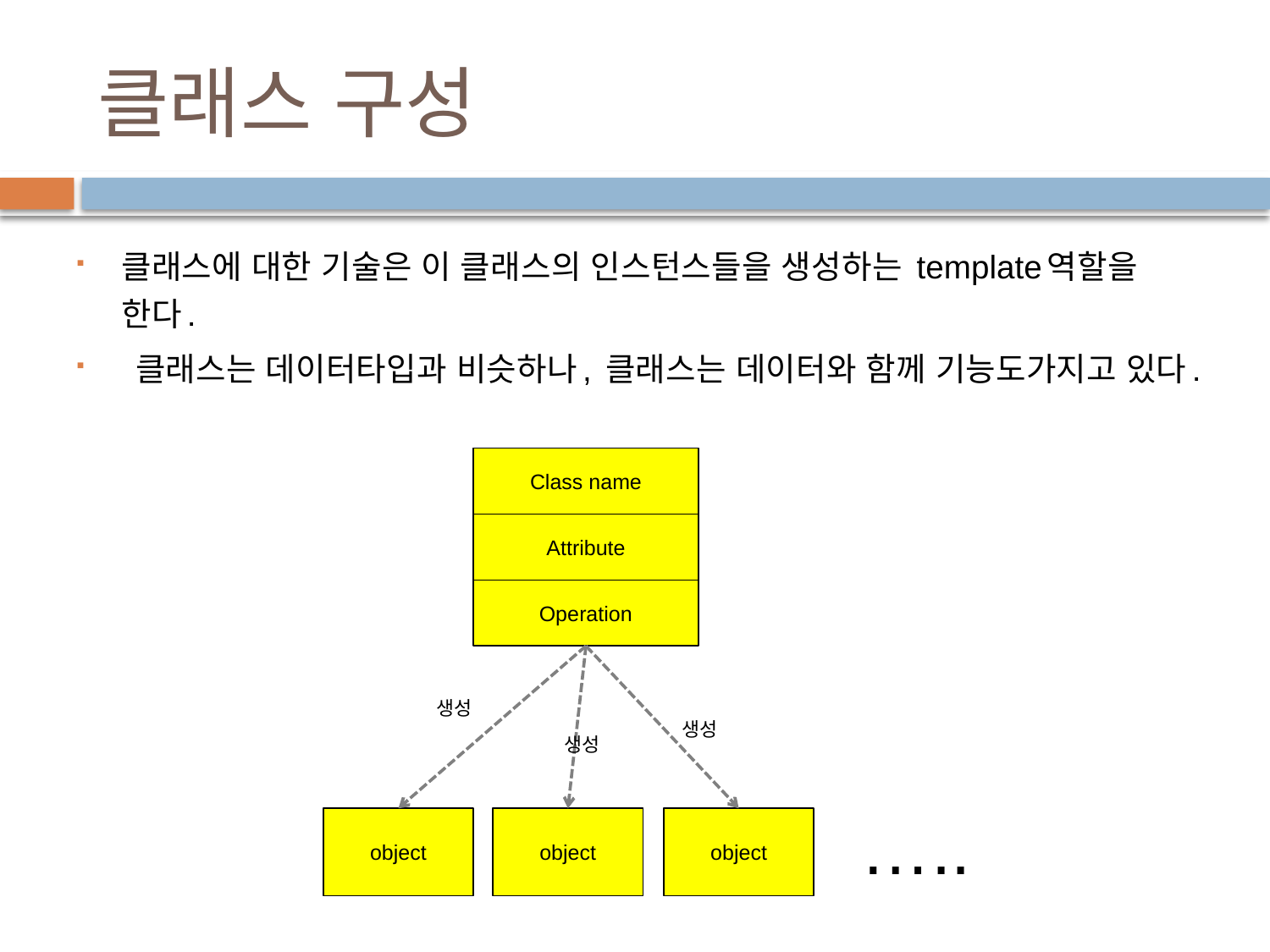

# 클래스 구성
클래스에 대한 기술은 이 클래스의 인스턴스들을 생성하는 template역할을 한다.
 클래스는 데이터타입과 비슷하나, 클래스는 데이터와 함께 기능도가지고 있다.
Class name
Attribute
Operation
생성
생성
생성
…..
object
object
object